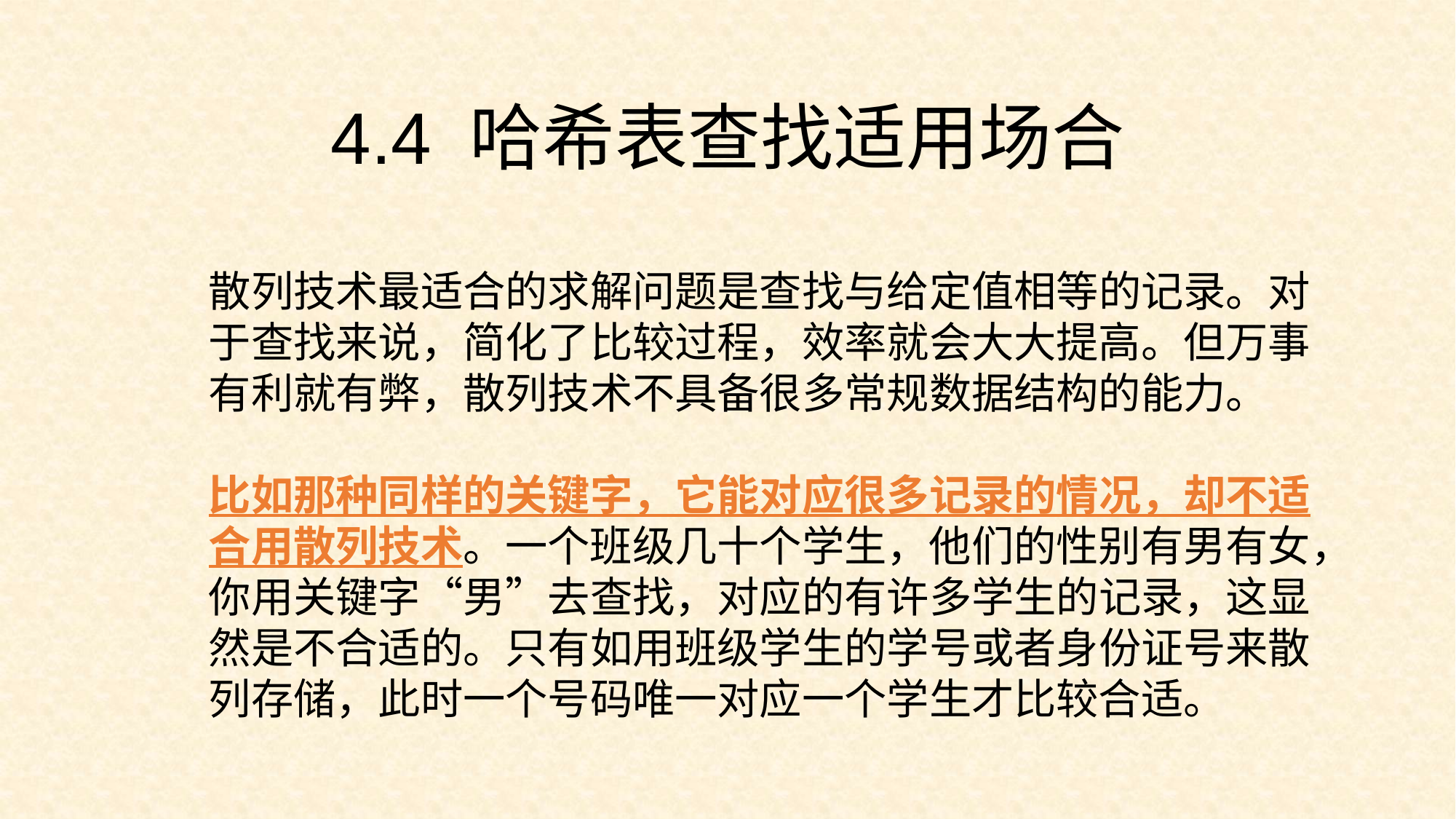

4.4 哈希表查找适用场合
散列技术最适合的求解问题是查找与给定值相等的记录。对于查找来说，简化了比较过程，效率就会大大提高。但万事有利就有弊，散列技术不具备很多常规数据结构的能力。

比如那种同样的关键字，它能对应很多记录的情况，却不适合用散列技术。一个班级几十个学生，他们的性别有男有女，你用关键字“男”去查找，对应的有许多学生的记录，这显然是不合适的。只有如用班级学生的学号或者身份证号来散列存储，此时一个号码唯一对应一个学生才比较合适。